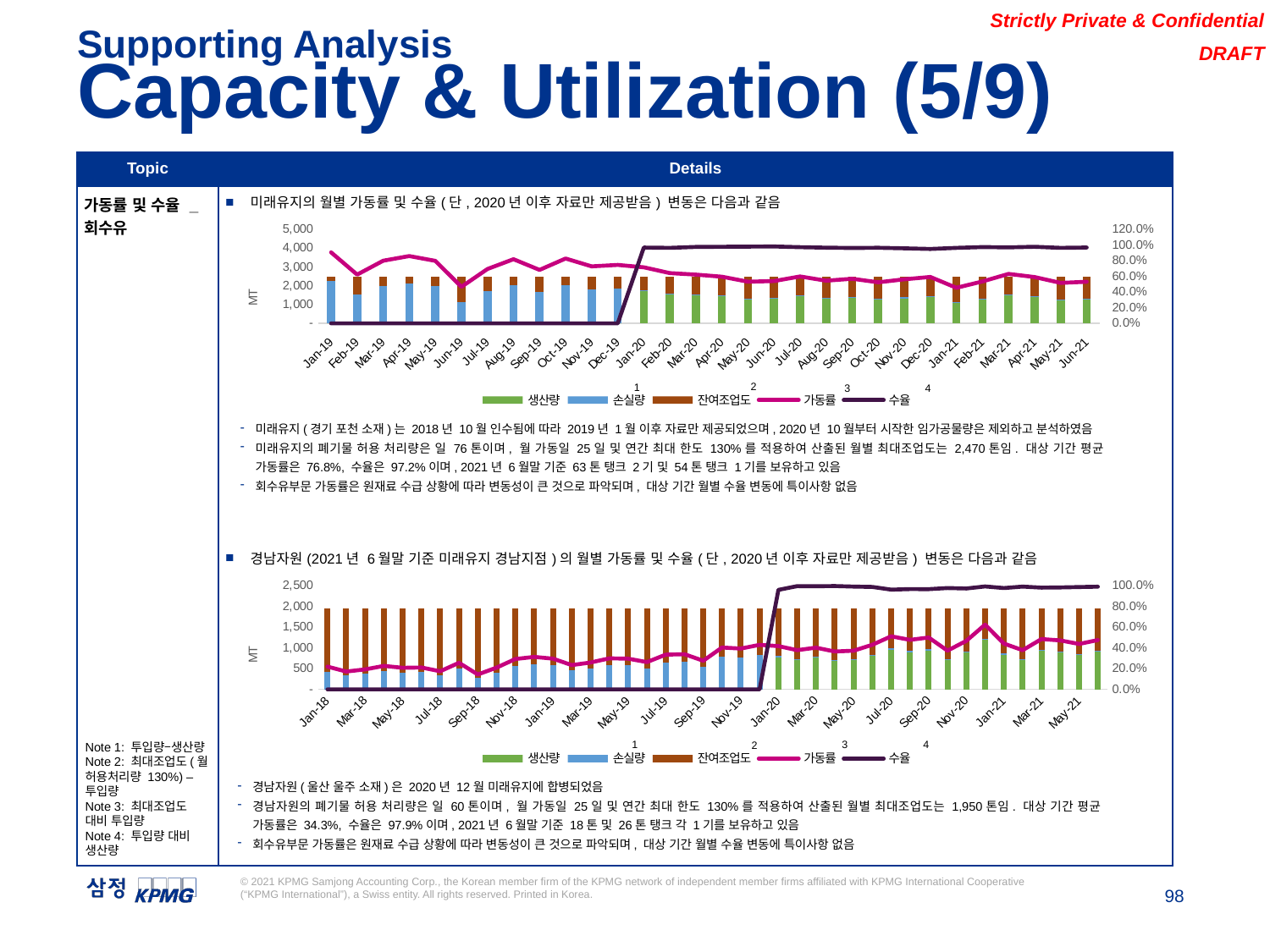

Supporting Analysis
Capacity & Utilization (5/9)
| Topic | Details |
| --- | --- |
| 가동률 및 수율 \_회수유 | 미래유지의 월별 가동률 및 수율(단, 2020년 이후 자료만 제공받음) 변동은 다음과 같음 경남자원(2021년 6월말 기준 미래유지 경남지점)의 월별 가동률 및 수율(단, 2020년 이후 자료만 제공받음) 변동은 다음과 같음 |

### Chart

| Category | 생산량 | 손실량 | 잔여조업도 | 가동률 | 수율 |
|---|---|---|---|---|---|
| 43466 | 0.0 | 2235.727 | 234.27300000000014 | 0.9051526315789473 | None |
| 43497 | 0.0 | 1535.182 | 934.818 | 0.6215311740890689 | None |
| 43525 | 0.0 | 1973.055 | 496.94499999999994 | 0.7988076923076923 | None |
| 43556 | 0.0 | 2118.742 | 351.2579999999998 | 0.8577902834008098 | None |
| 43586 | 0.0 | 1968.264 | 501.7360000000001 | 0.7968680161943319 | None |
| 43617 | 0.0 | 1149.699 | 1320.301 | 0.46546518218623484 | None |
| 43647 | 0.0 | 1711.386 | 758.614 | 0.6928688259109311 | None |
| 43678 | 0.0 | 2019.649 | 450.3510000000001 | 0.8176716599190283 | None |
| 43709 | 0.0 | 1683.075 | 786.925 | 0.6814068825910932 | None |
| 43739 | 0.0 | 2041.196 | 428.8040000000001 | 0.8263951417004048 | None |
| 43770 | 0.0 | 1795.304 | 674.6959999999999 | 0.7268437246963563 | None |
| 43800 | 0.0 | 1839.789 | 630.211 | 0.7448538461538462 | None |
| 43831 | 1705.122 | 60.0 | 704.8779999999999 | 0.7146242914979757 | 0.9660080153099899 |
| 43862 | 1523.27 | 60.0 | 886.73 | 0.641 | 0.962103747307787 |
| 43891 | 1495.726 | 39.0 | 935.2739999999999 | 0.6213465587044534 | 0.9745882978459999 |
| 43922 | 1433.975 | 35.0 | 1001.0250000000001 | 0.5947267206477732 | 0.976173862727412 |
| 43952 | 1282.61 | 29.0 | 1158.39 | 0.5310161943319838 | 0.97788976906245 |
| 43983 | 1306.304 | 27.0 | 1136.696 | 0.5397991902834008 | 0.9797495544901987 |
| 44013 | 1433.939 | 43.0 | 993.0609999999999 | 0.597951012145749 | 0.9708857305548841 |
| 44044 | 1296.281 | 47.0 | 1126.719 | 0.5438384615384615 | 0.965011043854562 |
| 44075 | 1350.0 | 55.0 | 1065.0 | 0.5688259109311741 | 0.9608540925266904 |
| 44105 | 1247.0 | 47.0 | 1176.0 | 0.5238866396761134 | 0.9636785162287481 |
| 44136 | 1328.0 | 60.0 | 1082.0 | 0.5619433198380567 | 0.9567723342939481 |
| 44166 | 1385.0 | 76.0 | 1009.0 | 0.591497975708502 | 0.94798083504449 |
| 44197 | 1079.0 | 42.0 | 1349.0 | 0.45384615384615384 | 0.9625334522747547 |
| 44228 | 1284.0 | 36.0 | 1150.0 | 0.5344129554655871 | 0.9727272727272728 |
| 44256 | 1508.0 | 49.0 | 913.0 | 0.6303643724696356 | 0.968529222864483 |
| 44287 | 1423.0 | 35.0 | 1012.0 | 0.5902834008097166 | 0.97599451303155 |
| 44317 | 1226.0 | 48.0 | 1196.0 | 0.5157894736842106 | 0.9623233908948194 |
| 44348 | 1267.0 | 44.0 | 1159.0 | 0.5307692307692308 | 0.9664378337147216 |
2
1
3
4
미래유지(경기 포천 소재)는 2018년 10월 인수됨에 따라 2019년 1월 이후 자료만 제공되었으며, 2020년 10월부터 시작한 임가공물량은 제외하고 분석하였음
미래유지의 폐기물 허용 처리량은 일 76톤이며, 월 가동일 25일 및 연간 최대 한도 130%를 적용하여 산출된 월별 최대조업도는 2,470톤임. 대상 기간 평균 가동률은 76.8%, 수율은 97.2%이며, 2021년 6월말 기준 63톤 탱크 2기 및 54톤 탱크 1기를 보유하고 있음
회수유부문 가동률은 원재료 수급 상황에 따라 변동성이 큰 것으로 파악되며, 대상 기간 월별 수율 변동에 특이사항 없음

### Chart

| Category | 생산량 | 손실량 | 잔여조업도 | 가동률 | 수율 |
|---|---|---|---|---|---|
| 43101 | 0.0 | 427.706 | 1522.2939999999999 | 0.21933641025641026 | None |
| 43132 | 0.0 | 334.438 | 1615.562 | 0.17150666666666667 | None |
| 43160 | 0.0 | 375.138 | 1574.862 | 0.19237846153846153 | None |
| 43191 | 0.0 | 440.408 | 1509.592 | 0.2258502564102564 | None |
| 43221 | 0.0 | 405.33 | 1544.67 | 0.20786153846153846 | None |
| 43252 | 0.0 | 411.116 | 1538.884 | 0.21082871794871794 | None |
| 43282 | 0.0 | 340.177 | 1609.8229999999999 | 0.1744497435897436 | None |
| 43313 | 0.0 | 498.616 | 1451.384 | 0.2557005128205128 | None |
| 43344 | 0.0 | 278.42 | 1671.58 | 0.14277948717948719 | None |
| 43374 | 0.0 | 408.856 | 1541.144 | 0.20966974358974358 | None |
| 43405 | 0.0 | 570.136 | 1379.864 | 0.29237743589743587 | None |
| 43435 | 0.0 | 609.37 | 1340.63 | 0.3124974358974359 | None |
| 43466 | 0.0 | 576.94 | 1373.06 | 0.2958666666666667 | None |
| 43497 | 0.0 | 456.083 | 1493.917 | 0.23388871794871796 | None |
| 43525 | 0.0 | 504.491 | 1445.509 | 0.25871333333333335 | None |
| 43556 | 0.0 | 582.532 | 1367.4679999999998 | 0.298734358974359 | None |
| 43586 | 0.0 | 576.914 | 1373.086 | 0.2958533333333333 | None |
| 43617 | 0.0 | 511.41 | 1438.59 | 0.2622615384615385 | None |
| 43647 | 0.0 | 650.97 | 1299.03 | 0.33383076923076926 | None |
| 43678 | 0.0 | 660.209 | 1289.7910000000002 | 0.3385687179487179 | None |
| 43709 | 0.0 | 536.884 | 1413.116 | 0.2753251282051282 | None |
| 43739 | 0.0 | 785.456 | 1164.5439999999999 | 0.4027979487179487 | None |
| 43770 | 0.0 | 765.365 | 1184.635 | 0.3924948717948718 | None |
| 43800 | 0.0 | 835.355 | 1114.645 | 0.42838717948717947 | None |
| 43831 | 776.0 | 35.21799999999996 | 1138.7820000000002 | 0.41600923076923074 | 0.9565862690423537 |
| 43862 | 730.0 | 5.364000000000033 | 1214.636 | 0.3771097435897436 | 0.9927056532547146 |
| 43891 | 776.0 | 6.546000000000049 | 1167.454 | 0.40130564102564104 | 0.9916349965369448 |
| 43922 | 706.0 | 4.511999999999944 | 1239.488 | 0.3643651282051282 | 0.9936496498299818 |
| 43952 | 717.0 | 8.375999999999976 | 1224.624 | 0.3719876923076923 | 0.9884528851244044 |
| 43983 | 824.0 | 12.682000000000016 | 1113.318 | 0.4290676923076923 | 0.9848425088623873 |
| 44013 | 954.0 | 41.06600000000003 | 954.934 | 0.5102902564102564 | 0.9587303756735733 |
| 44044 | 895.0 | 33.34299999999996 | 1021.657 | 0.4760733333333333 | 0.9640833183424661 |
| 44075 | 937.0 | 35.23900000000003 | 977.761 | 0.49858410256410257 | 0.9637547969172189 |
| 44105 | 708.0 | 18.658000000000015 | 1223.342 | 0.37264512820512824 | 0.9743235469780832 |
| 44136 | 883.0 | 27.298999999999978 | 1039.701 | 0.46682 | 0.9700109524452954 |
| 44166 | 1202.0 | 12.269000000000005 | 735.731 | 0.6227020512820512 | 0.9898959785681756 |
| 44197 | 837.0 | 22.188999999999965 | 1090.8110000000001 | 0.4406097435897436 | 0.9741744831463159 |
| 44228 | 726.0 | 8.515999999999963 | 1215.484 | 0.3766748717948718 | 0.9884059707344701 |
| 44256 | 923.0 | 20.672000000000025 | 1006.328 | 0.483934358974359 | 0.9780940835375003 |
| 44287 | 900.0 | 18.102999999999952 | 1031.897 | 0.47082205128205123 | 0.9802821687762703 |
| 44317 | 838.0 | 13.751999999999953 | 1098.248 | 0.4367958974358974 | 0.9838544552874546 |
| 44348 | 913.0 | 11.984000000000037 | 1025.016 | 0.47435076923076924 | 0.9870441002222741 |
3
1
4
2
Note 1: 투입량–생산량
Note 2: 최대조업도(월 허용처리량 130%) –투입량
Note 3: 최대조업도 대비 투입량
Note 4: 투입량 대비 생산량
경남자원(울산 울주 소재)은 2020년 12월 미래유지에 합병되었음
경남자원의 폐기물 허용 처리량은 일 60톤이며, 월 가동일 25일 및 연간 최대 한도 130%를 적용하여 산출된 월별 최대조업도는 1,950톤임. 대상 기간 평균 가동률은 34.3%, 수율은 97.9%이며, 2021년 6월말 기준 18톤 및 26톤 탱크 각 1기를 보유하고 있음
회수유부문 가동률은 원재료 수급 상황에 따라 변동성이 큰 것으로 파악되며, 대상 기간 월별 수율 변동에 특이사항 없음